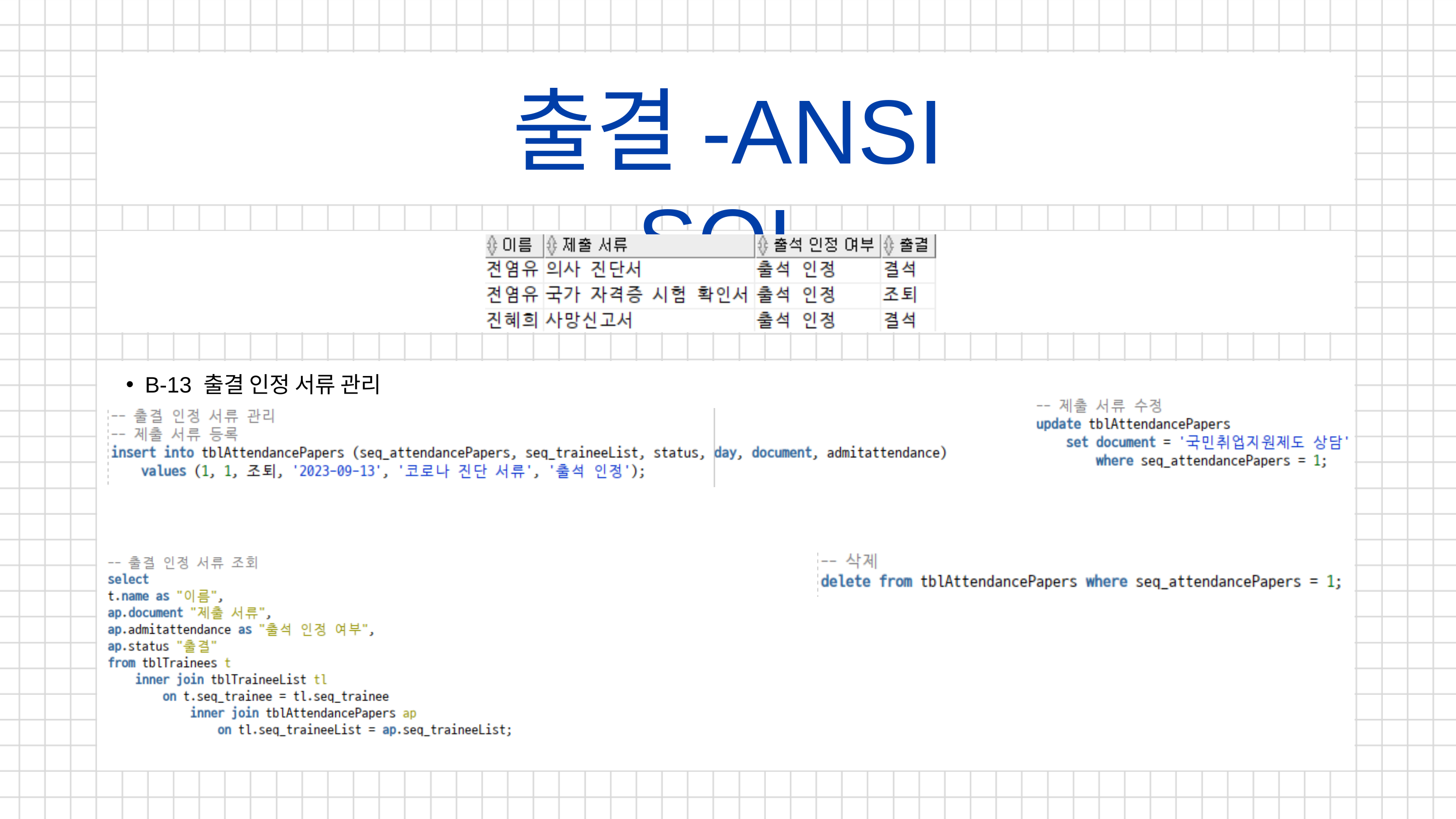

출결-ANSI SQL

B-13 출결 인정 서류 관리